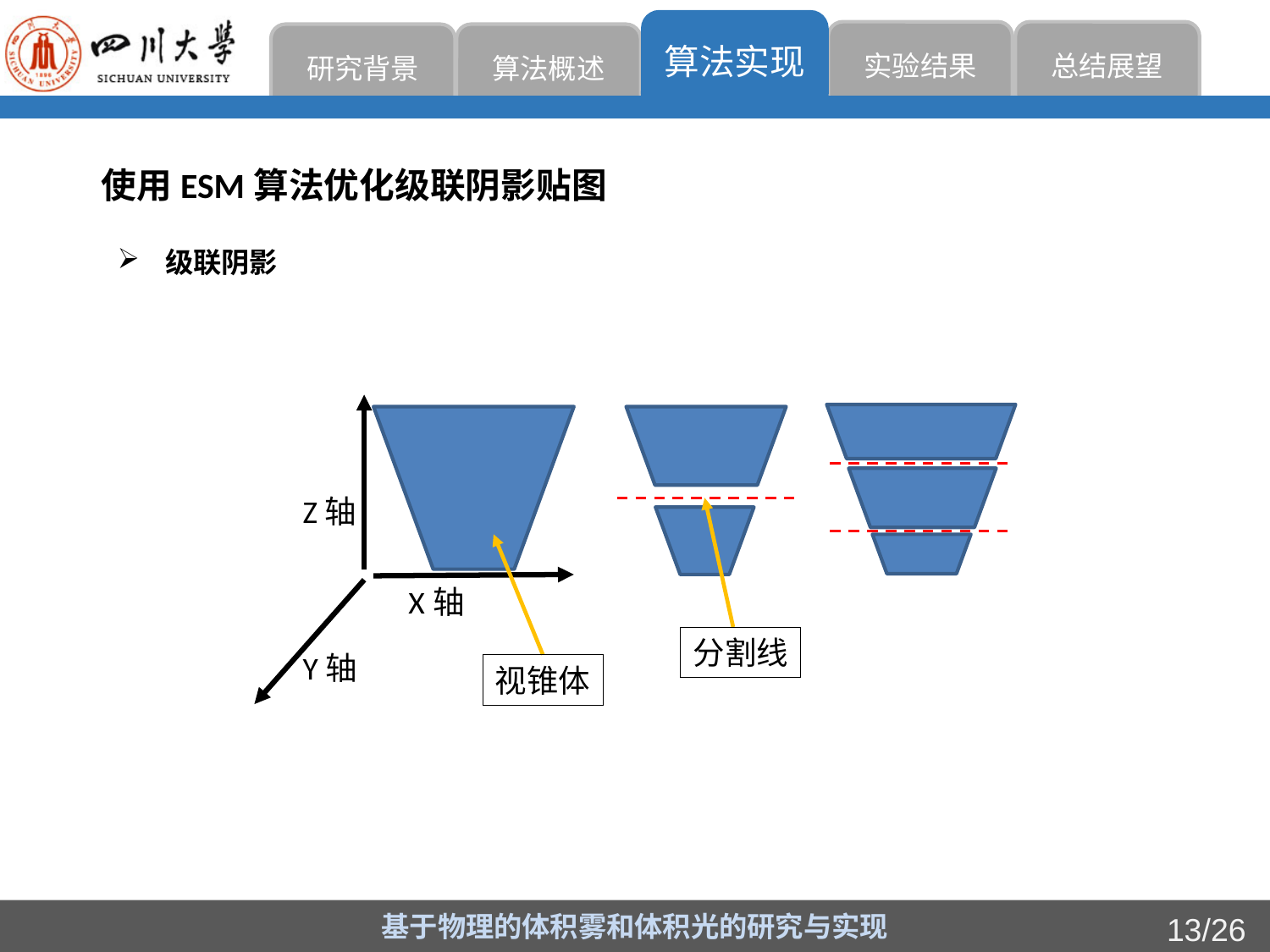

算法实现
实验结果
总结展望
研究背景
算法概述

使用ESM算法优化级联阴影贴图
级联阴影

Z轴

X轴
分割线
Y轴
视锥体
基于物理的体积雾和体积光的研究与实现
13/26